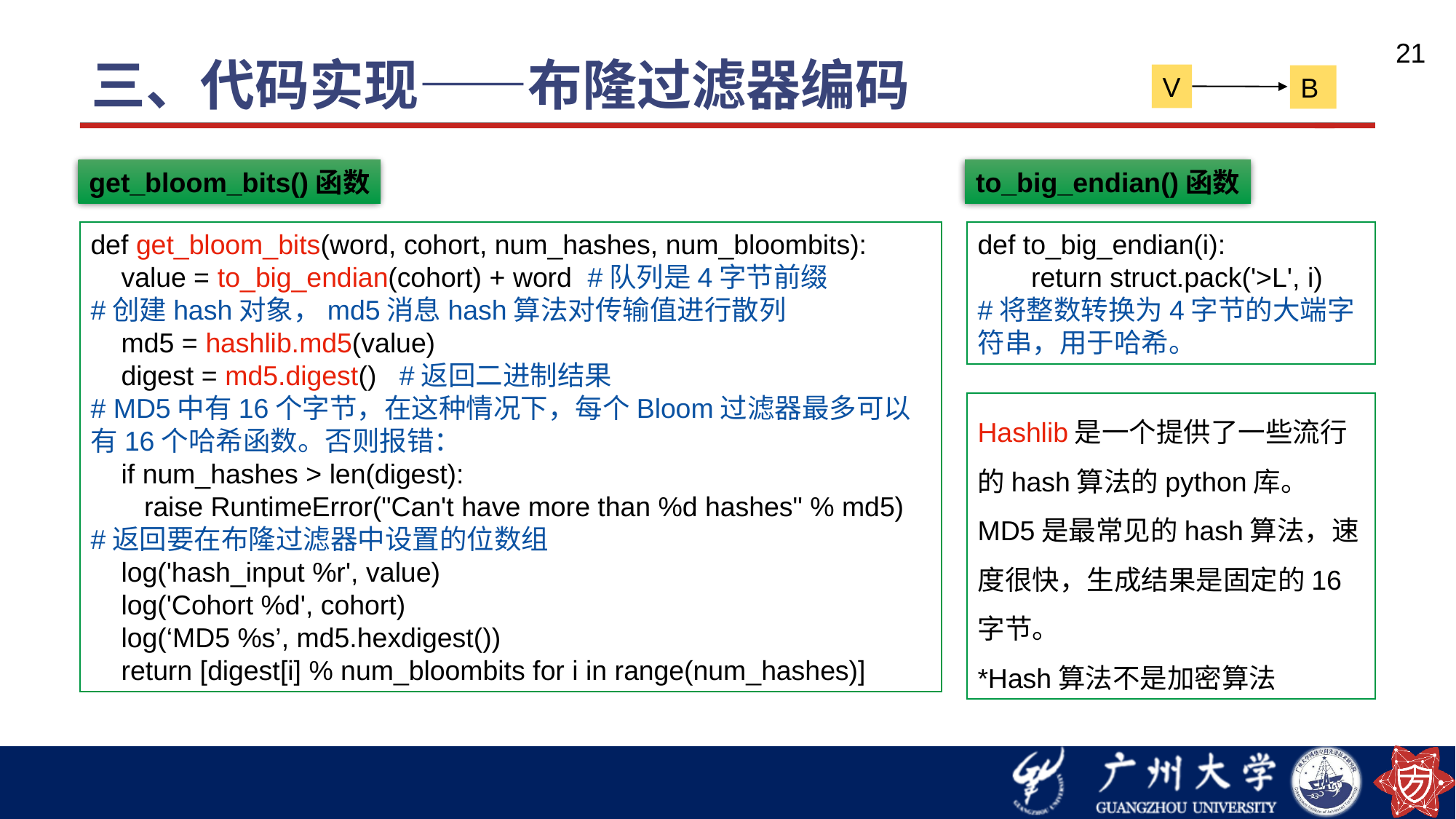

# 三、代码实现——布隆过滤器编码
21
V
B
get_bloom_bits()函数
to_big_endian()函数
def get_bloom_bits(word, cohort, num_hashes, num_bloombits):
    value = to_big_endian(cohort) + word  #队列是4字节前缀
#创建hash对象，md5消息hash算法对传输值进行散列
    md5 = hashlib.md5(value)
    digest = md5.digest()   #返回二进制结果
# MD5中有16个字节，在这种情况下，每个Bloom过滤器最多可以有16个哈希函数。否则报错：
    if num_hashes > len(digest):
       raise RuntimeError("Can't have more than %d hashes" % md5)
#返回要在布隆过滤器中设置的位数组
    log('hash_input %r', value)
    log('Cohort %d', cohort)
    log(‘MD5 %s’, md5.hexdigest())
    return [digest[i] % num_bloombits for i in range(num_hashes)]
def to_big_endian(i):
       return struct.pack('>L', i)
#将整数转换为4字节的大端字符串，用于哈希。
Hashlib是一个提供了一些流行的hash算法的python库。
MD5是最常见的hash算法，速度很快，生成结果是固定的16字节。
*Hash算法不是加密算法